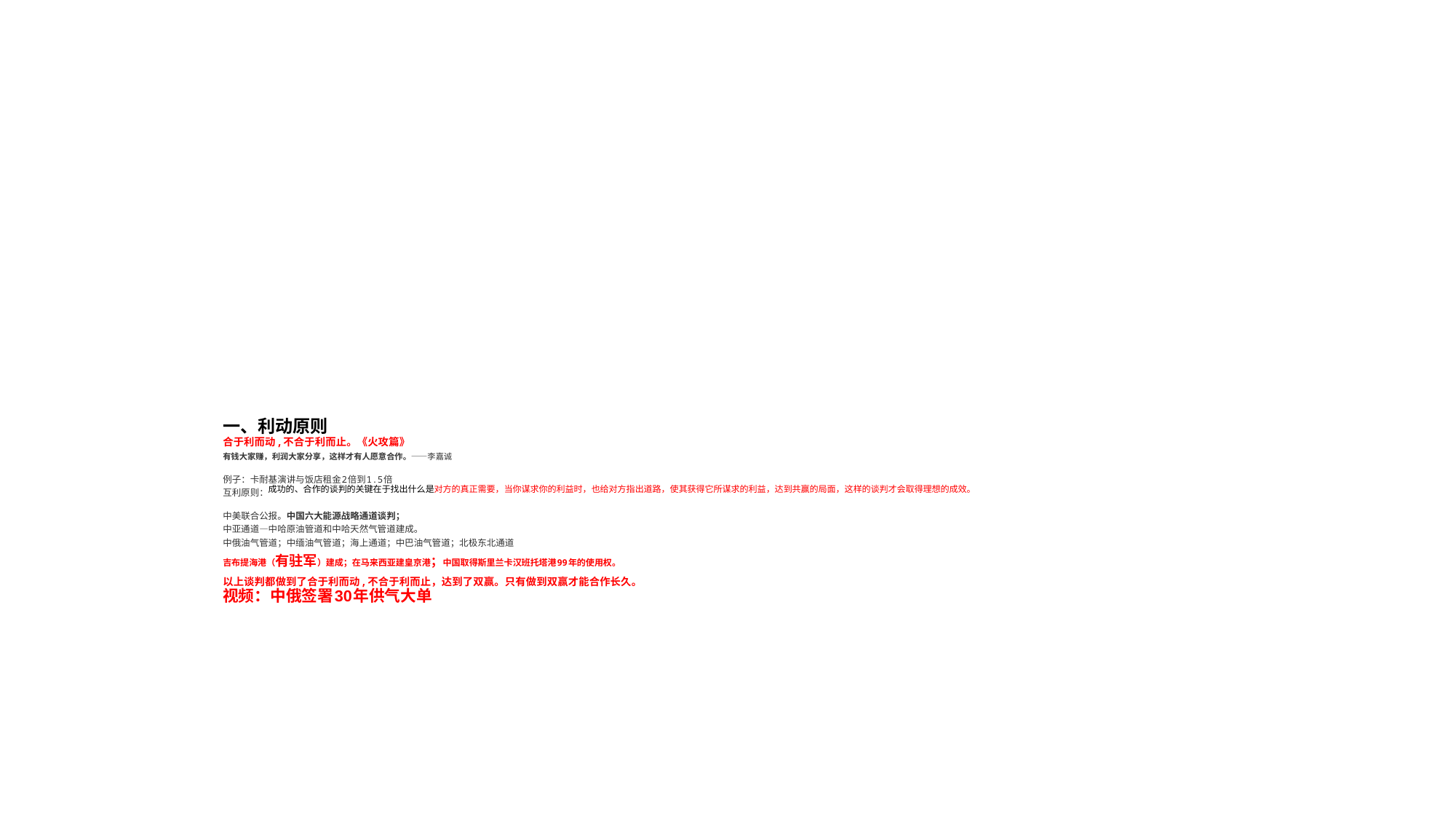

一、利动原则
合于利而动,不合于利而止。《火攻篇》
有钱大家赚，利润大家分享，这样才有人愿意合作。——李嘉诚
例子：卡耐基演讲与饭店租金2倍到1.5倍
互利原则：成功的、合作的谈判的关键在于找出什么是对方的真正需要，当你谋求你的利益时，也给对方指出道路，使其获得它所谋求的利益，达到共赢的局面，这样的谈判才会取得理想的成效。
中美联合公报。中国六大能源战略通道谈判；
中亚通道—中哈原油管道和中哈天然气管道建成。
中俄油气管道；中缅油气管道；海上通道；中巴油气管道；北极东北通道
吉布提海港（有驻军）建成；在马来西亚建皇京港；中国取得斯里兰卡汉班托塔港99年的使用权。
以上谈判都做到了合于利而动,不合于利而止，达到了双赢。只有做到双赢才能合作长久。
视频：中俄签署30年供气大单